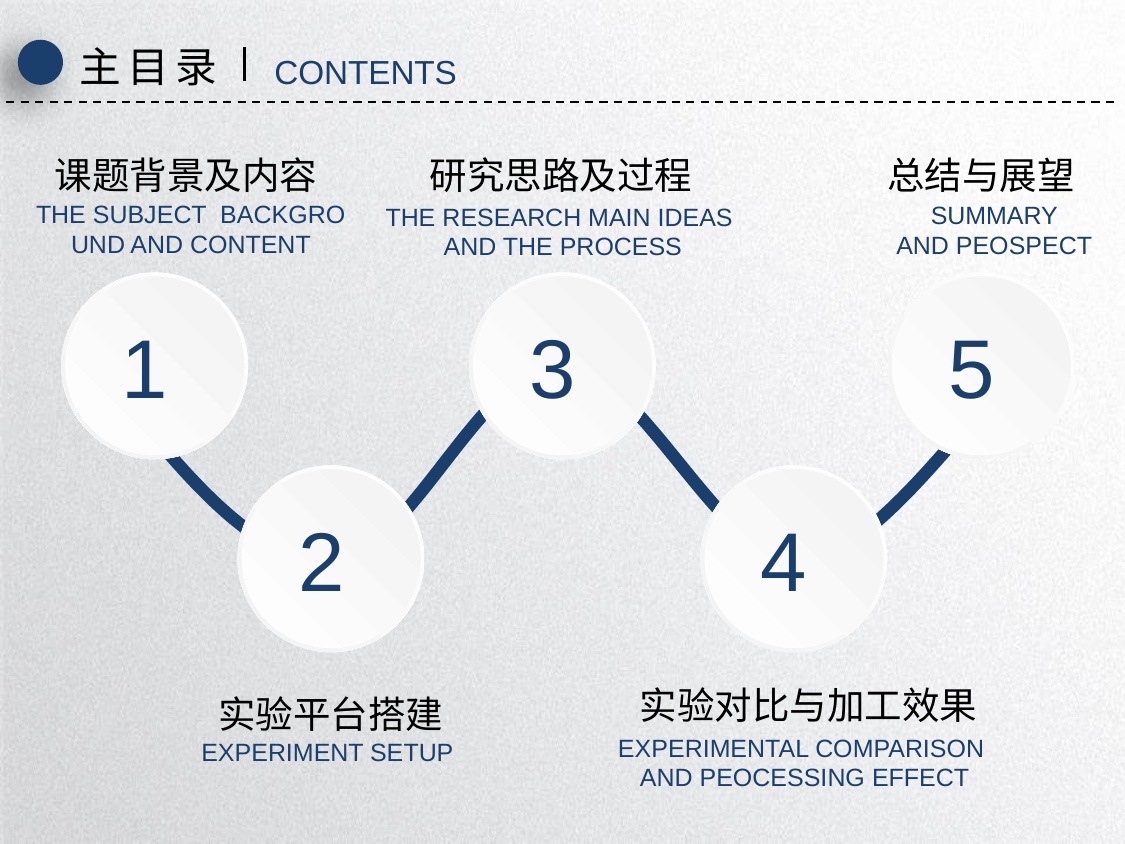

主目录

CONTENTS
课题背景及内容
研究思路及过程
总结与展望
THE SUBJECT  BACKGRO
UND AND CONTENT
SUMMARY
AND PEOSPECT
THE RESEARCH MAIN IDEAS
AND THE PROCESS

1

3

5

2

4
实验对比与加工效果
实验平台搭建
EXPERIMENTAL COMPARISON
AND PEOCESSING EFFECT
EXPERIMENT SETUP

延时符